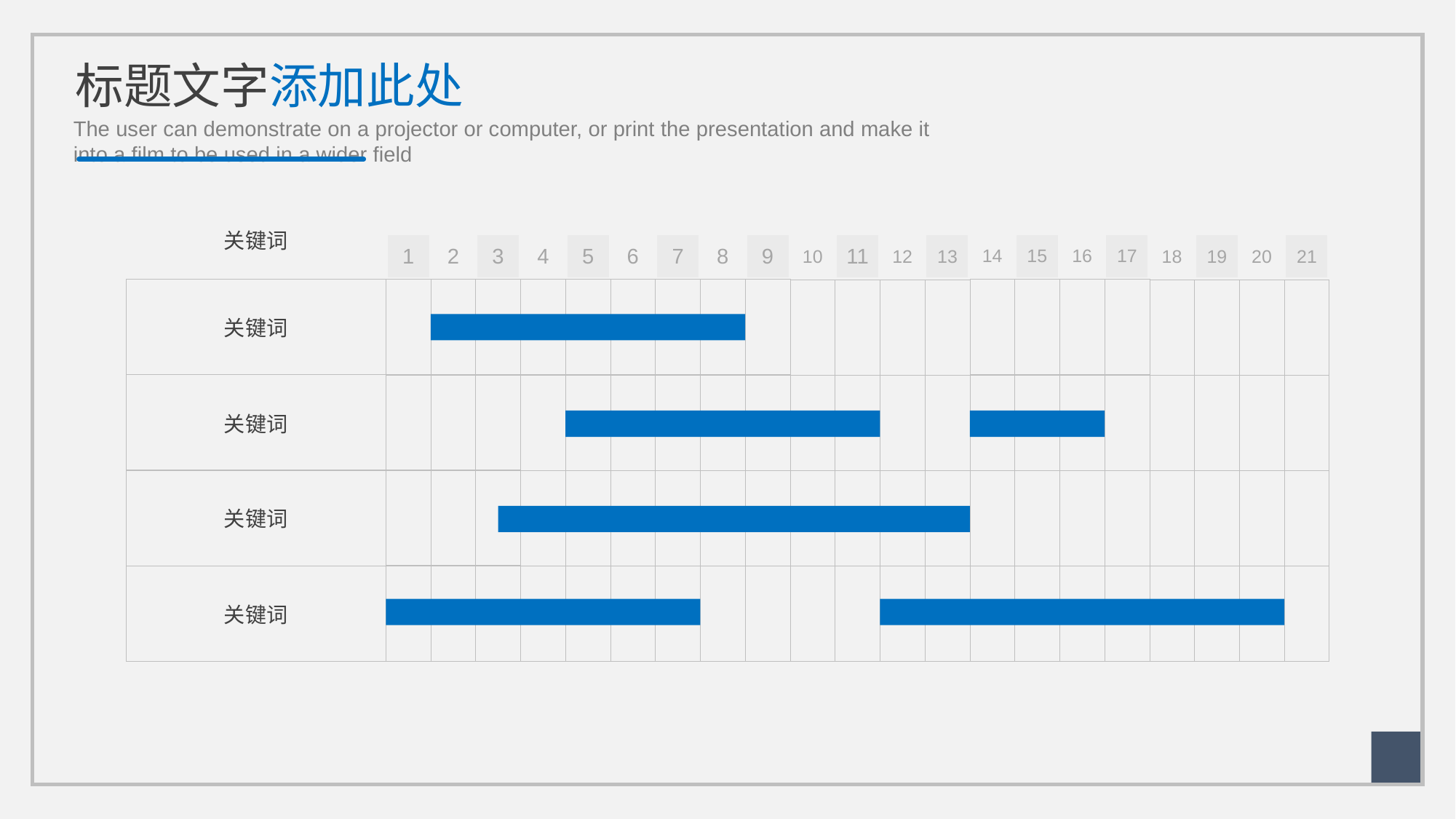

标题文字添加此处
The user can demonstrate on a projector or computer, or print the presentation and make it into a film to be used in a wider field

关键词
1
2
3
4
5
6

7
8
9
14
15
16
17
10
11
12
13
18
19
20
21
关键词

关键词

关键词

关键词

18